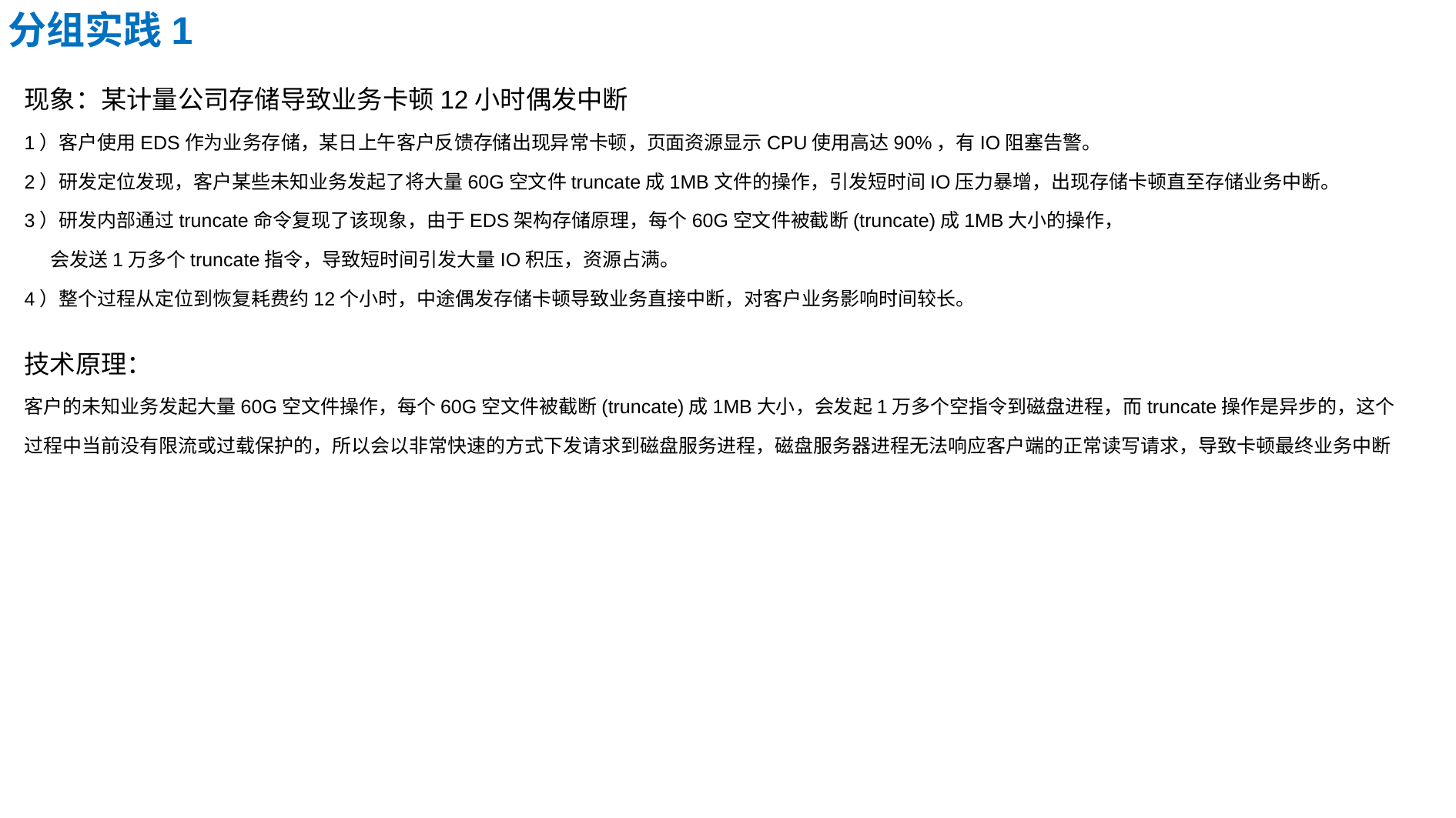

分组实践1
现象：某计量公司存储导致业务卡顿12小时偶发中断
1）客户使用EDS作为业务存储，某日上午客户反馈存储出现异常卡顿，页面资源显示CPU使用高达90%，有IO阻塞告警。
2）研发定位发现，客户某些未知业务发起了将大量60G空文件truncate成1MB文件的操作，引发短时间IO压力暴增，出现存储卡顿直至存储业务中断。
3）研发内部通过truncate命令复现了该现象，由于EDS架构存储原理，每个60G空文件被截断(truncate)成1MB大小的操作，
     会发送1万多个truncate指令，导致短时间引发大量IO积压，资源占满。
4）整个过程从定位到恢复耗费约12个小时，中途偶发存储卡顿导致业务直接中断，对客户业务影响时间较长。
技术原理：
客户的未知业务发起大量60G空文件操作，每个60G空文件被截断(truncate)成1MB大小，会发起1万多个空指令到磁盘进程，而truncate操作是异步的，这个过程中当前没有限流或过载保护的，所以会以非常快速的方式下发请求到磁盘服务进程，磁盘服务器进程无法响应客户端的正常读写请求，导致卡顿最终业务中断